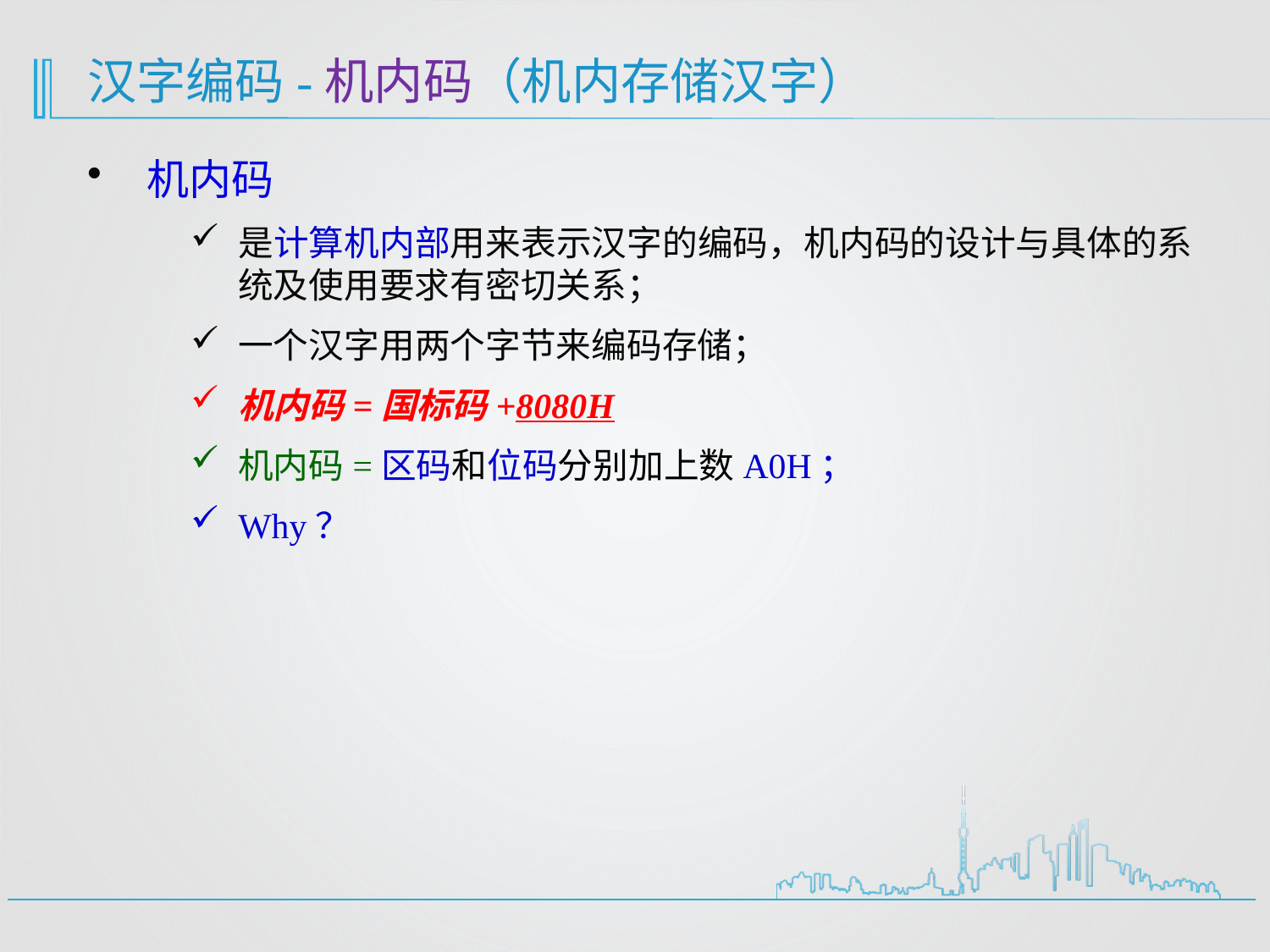

汉字编码-机内码（机内存储汉字）
  机内码
是计算机内部用来表示汉字的编码，机内码的设计与具体的系统及使用要求有密切关系；
一个汉字用两个字节来编码存储；
机内码=国标码+8080H
机内码=区码和位码分别加上数A0H；
Why？